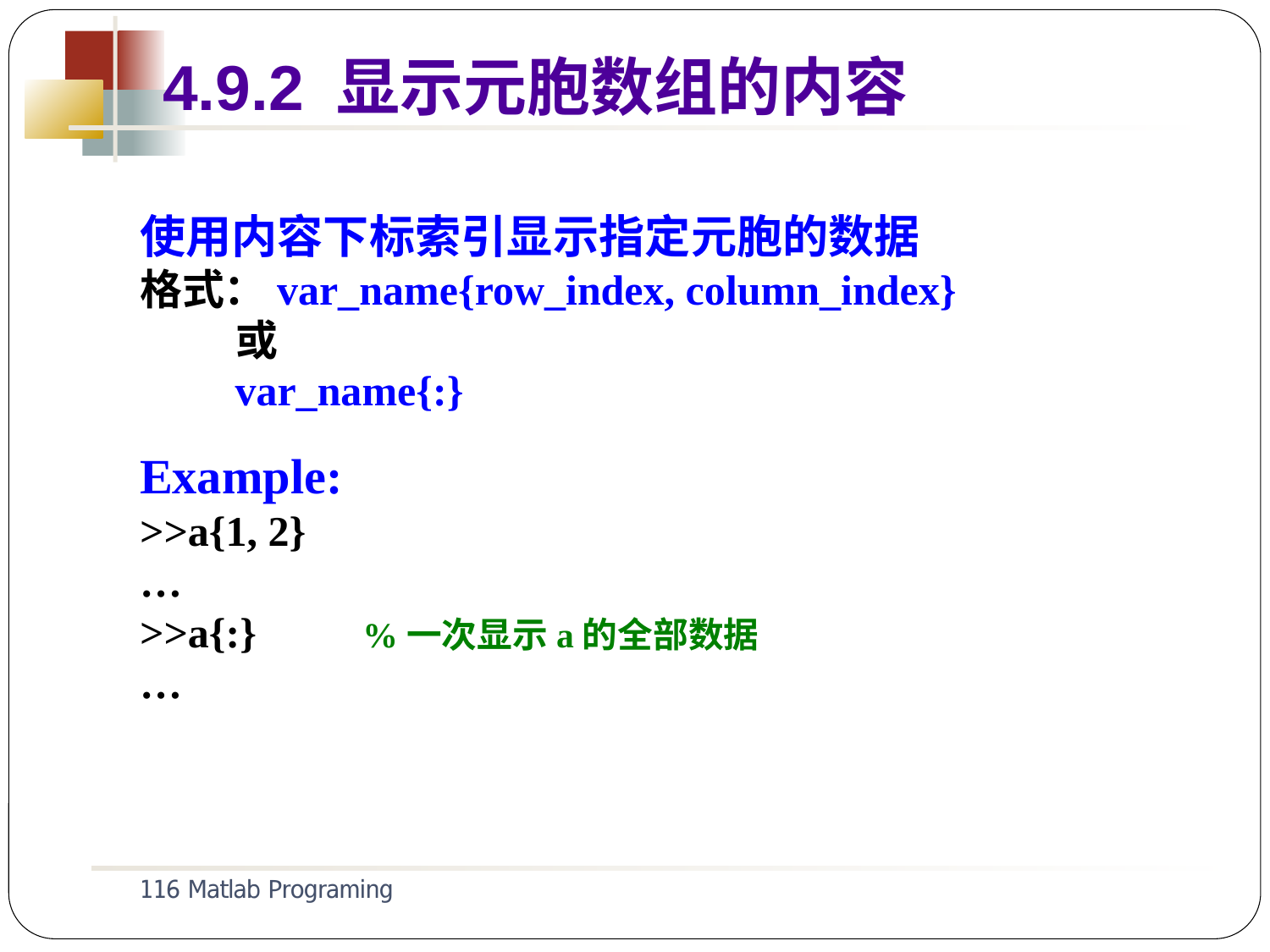

使用内容下标索引显示指定元胞的数据
格式：var_name{row_index, column_index}
         或
         var_name{:}
Example:
>>a{1, 2}
…
>>a{:}          %一次显示a的全部数据
…
4.9.2 显示元胞数组的内容
116 Matlab Programing